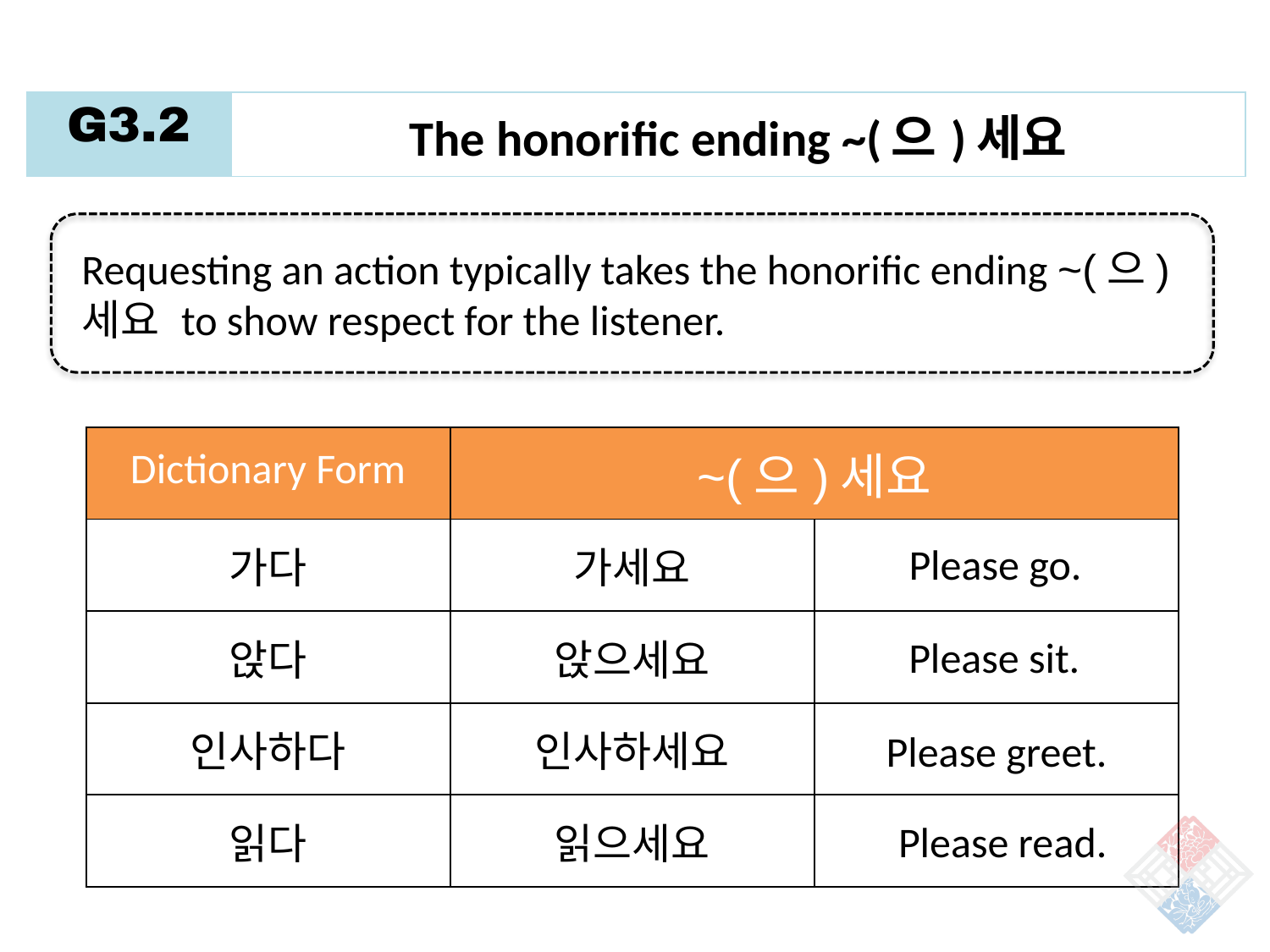

| G3.2 | The honorific ending ~(으)세요 |
| --- | --- |

Requesting an action typically takes the honorific ending ~(으)세요 to show respect for the listener.
| Dictionary Form | ~(으)세요 |  |
| --- | --- | --- |
| 가다 | 가세요 |  |
| 앉다 | 앉으세요 |  |
| 인사하다 | 인사하세요 |  |
| 읽다 | 읽으세요 |  |
Please go.
Please sit.
Please greet.
Please read.